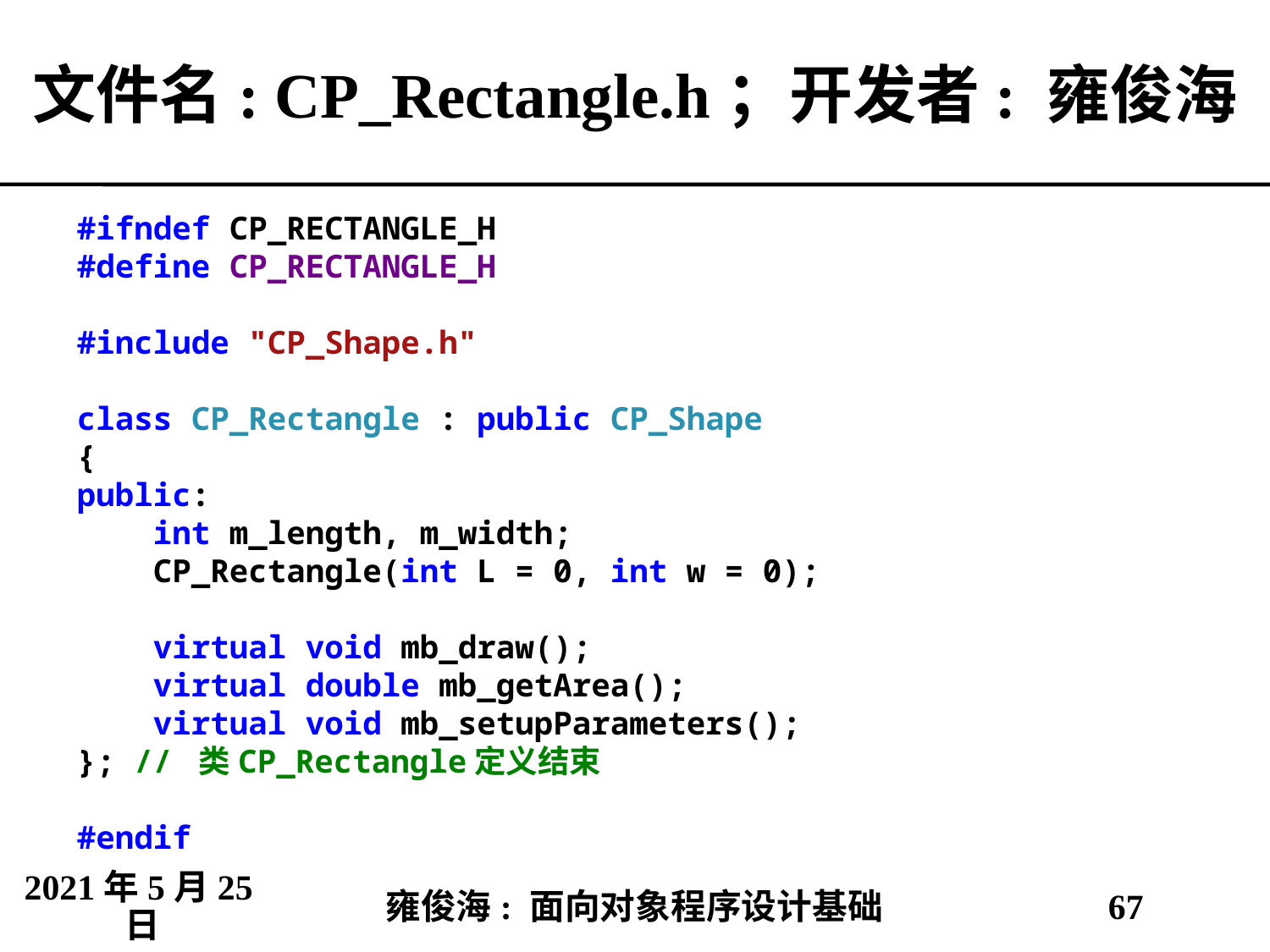

# 文件名: CP_Rectangle.h；开发者: 雍俊海

#ifndef CP_RECTANGLE_H
#define CP_RECTANGLE_H

#include "CP_Shape.h"

class CP_Rectangle : public CP_Shape
{
public:
    int m_length, m_width;
    CP_Rectangle(int L = 0, int w = 0);

    virtual void mb_draw();
    virtual double mb_getArea();
    virtual void mb_setupParameters();
}; // 类CP_Rectangle定义结束

#endif
2021年5月25日
雍俊海: 面向对象程序设计基础
67